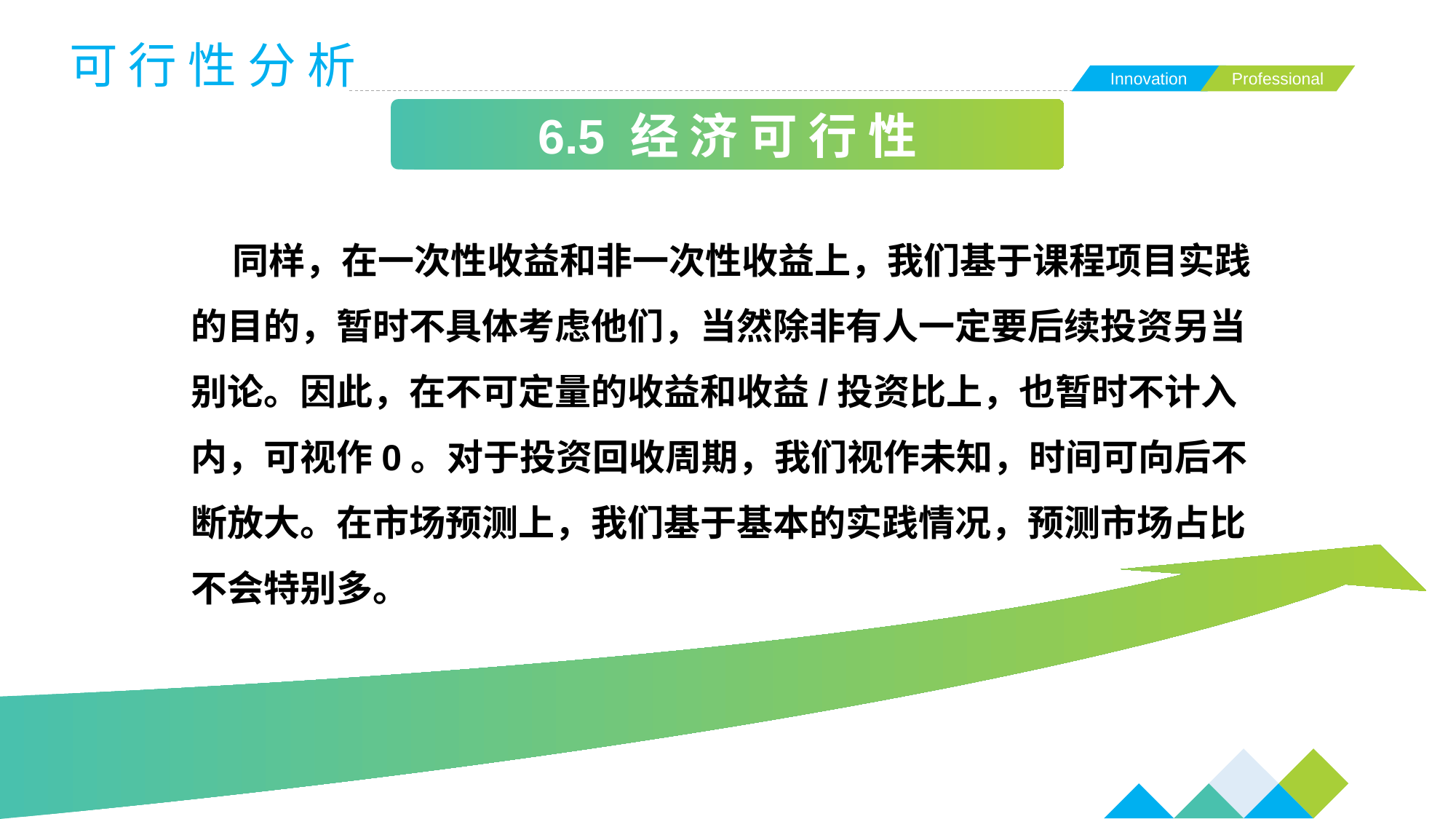

可 行 性 分 析
6.5 经 济 可 行 性
    同样，在一次性收益和非一次性收益上，我们基于课程项目实践的目的，暂时不具体考虑他们，当然除非有人一定要后续投资另当别论。因此，在不可定量的收益和收益/投资比上，也暂时不计入内，可视作0。对于投资回收周期，我们视作未知，时间可向后不断放大。在市场预测上，我们基于基本的实践情况，预测市场占比不会特别多。